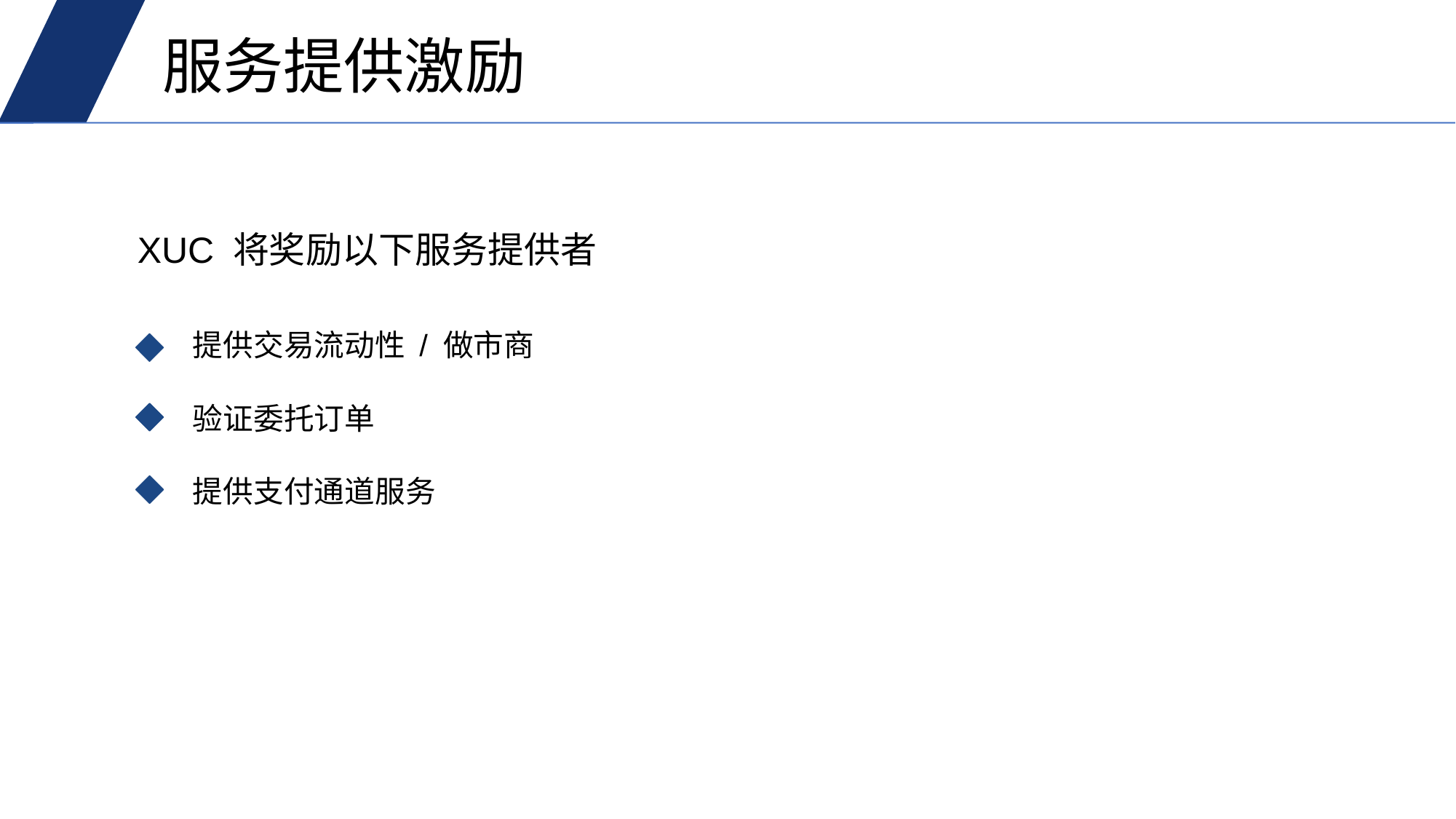

服务提供激励
XUC 将奖励以下服务提供者

提供交易流动性 / 做市商

验证委托订单

提供支付通道服务